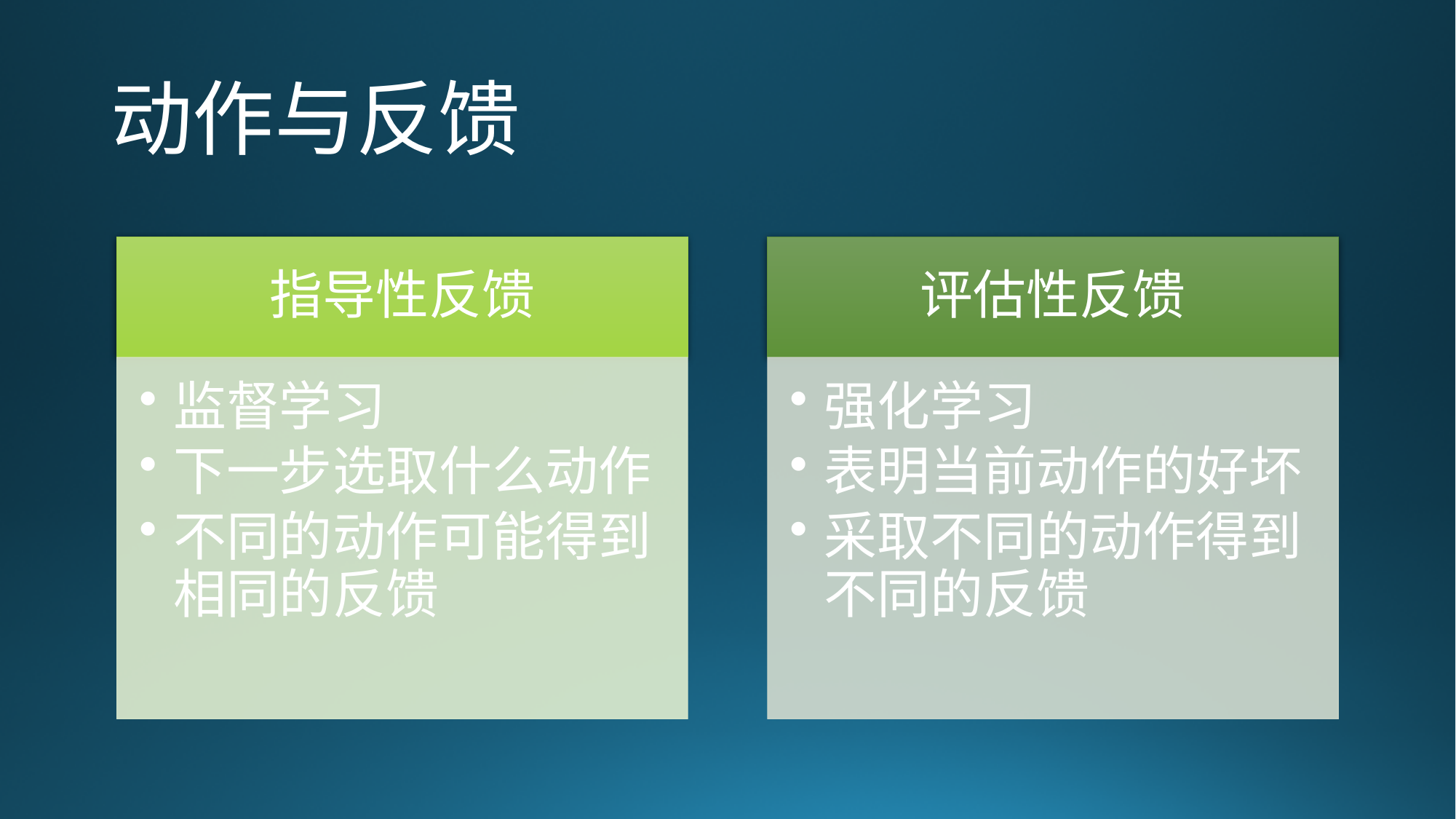

# 动作与反馈
指导性反馈
监督学习
下一步选取什么动作
不同的动作可能得到相同的反馈
评估性反馈
强化学习
表明当前动作的好坏
采取不同的动作得到不同的反馈